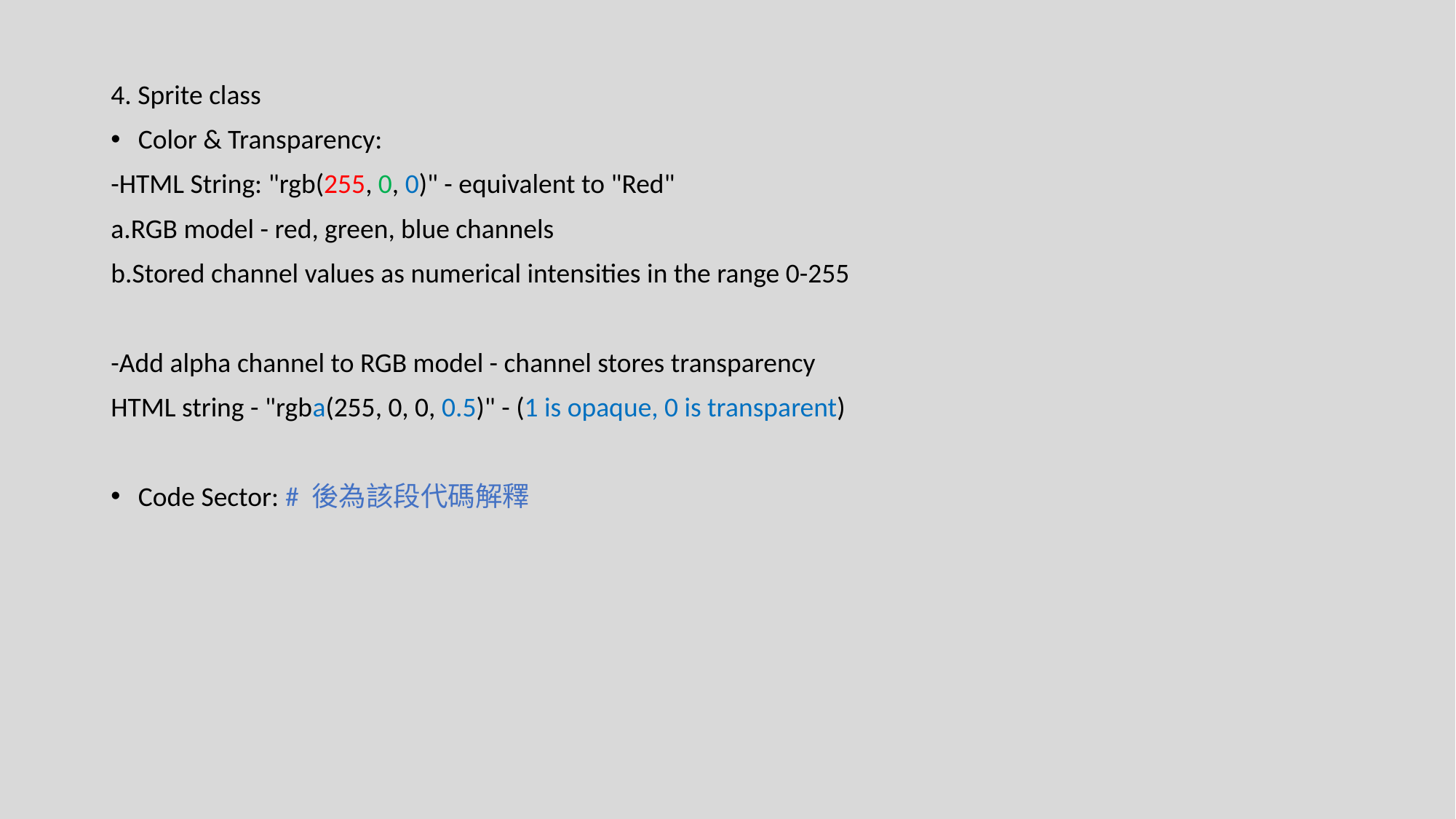

4. Sprite class
Color & Transparency:
-HTML String: "rgb(255, 0, 0)" - equivalent to "Red"
a.RGB model - red, green, blue channels
b.Stored channel values as numerical intensities in the range 0-255

-Add alpha channel to RGB model - channel stores transparency
HTML string - "rgba(255, 0, 0, 0.5)" - (1 is opaque, 0 is transparent)

Code Sector: # 後為該段代碼解釋